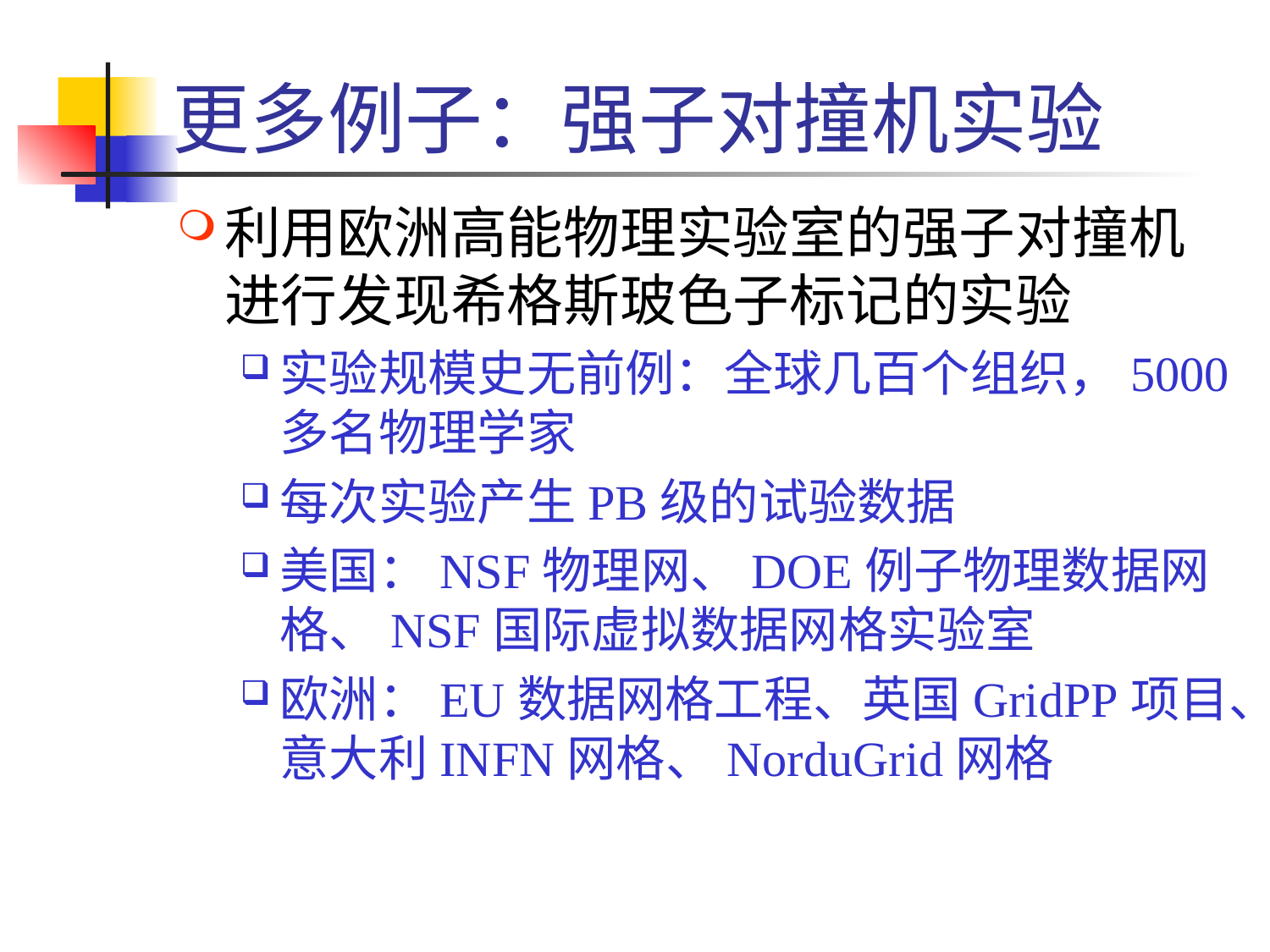

# 更多例子：强子对撞机实验
利用欧洲高能物理实验室的强子对撞机进行发现希格斯玻色子标记的实验
实验规模史无前例：全球几百个组织，5000多名物理学家
每次实验产生PB级的试验数据
美国：NSF物理网、DOE例子物理数据网格、NSF国际虚拟数据网格实验室
欧洲：EU数据网格工程、英国GridPP项目、意大利INFN网格、NorduGrid网格